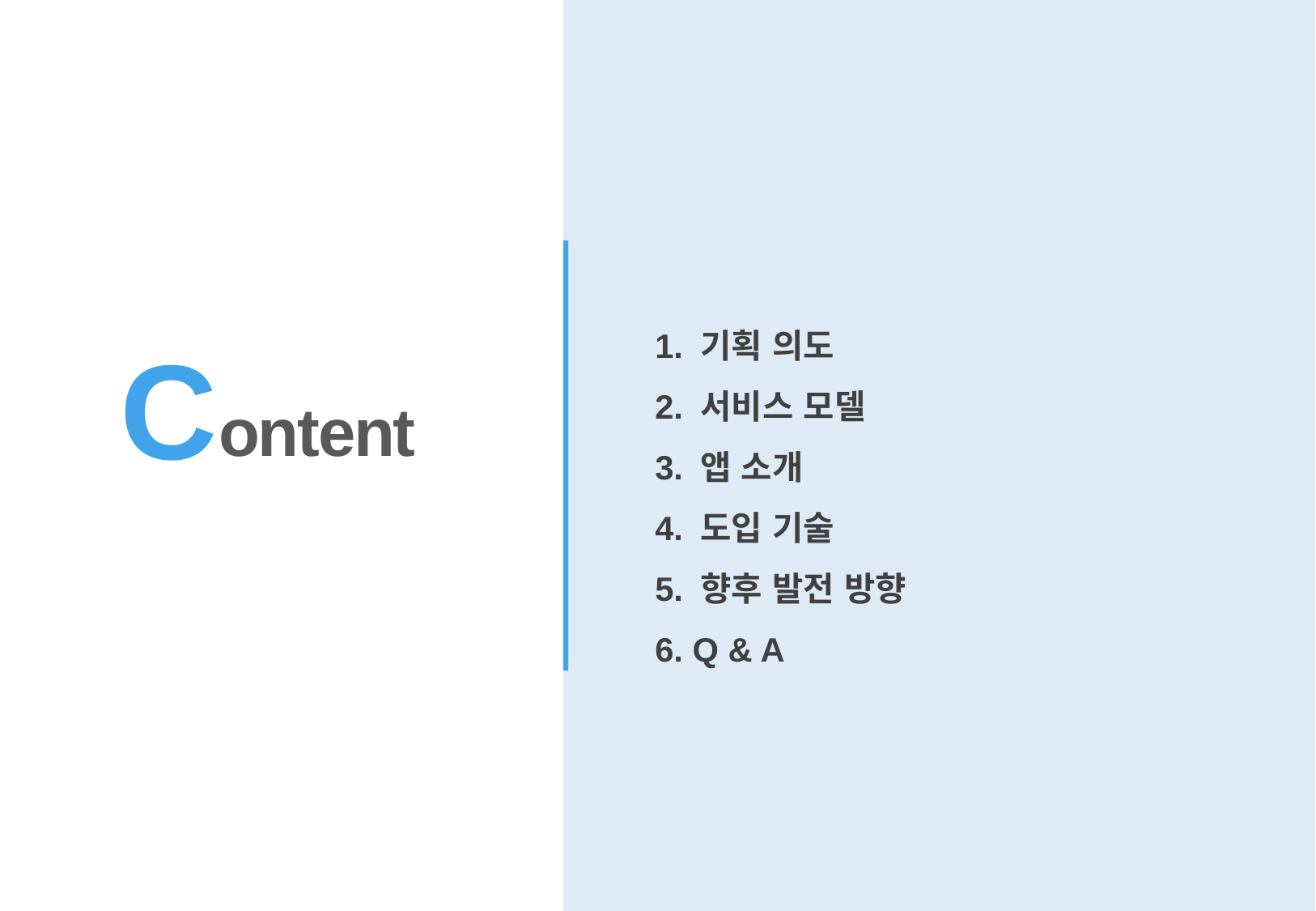

1. 기획 의도
2. 서비스 모델
3. 앱 소개
4. 도입 기술
5. 향후 발전 방향
6. Q & A
C
ontent
Ⅰ